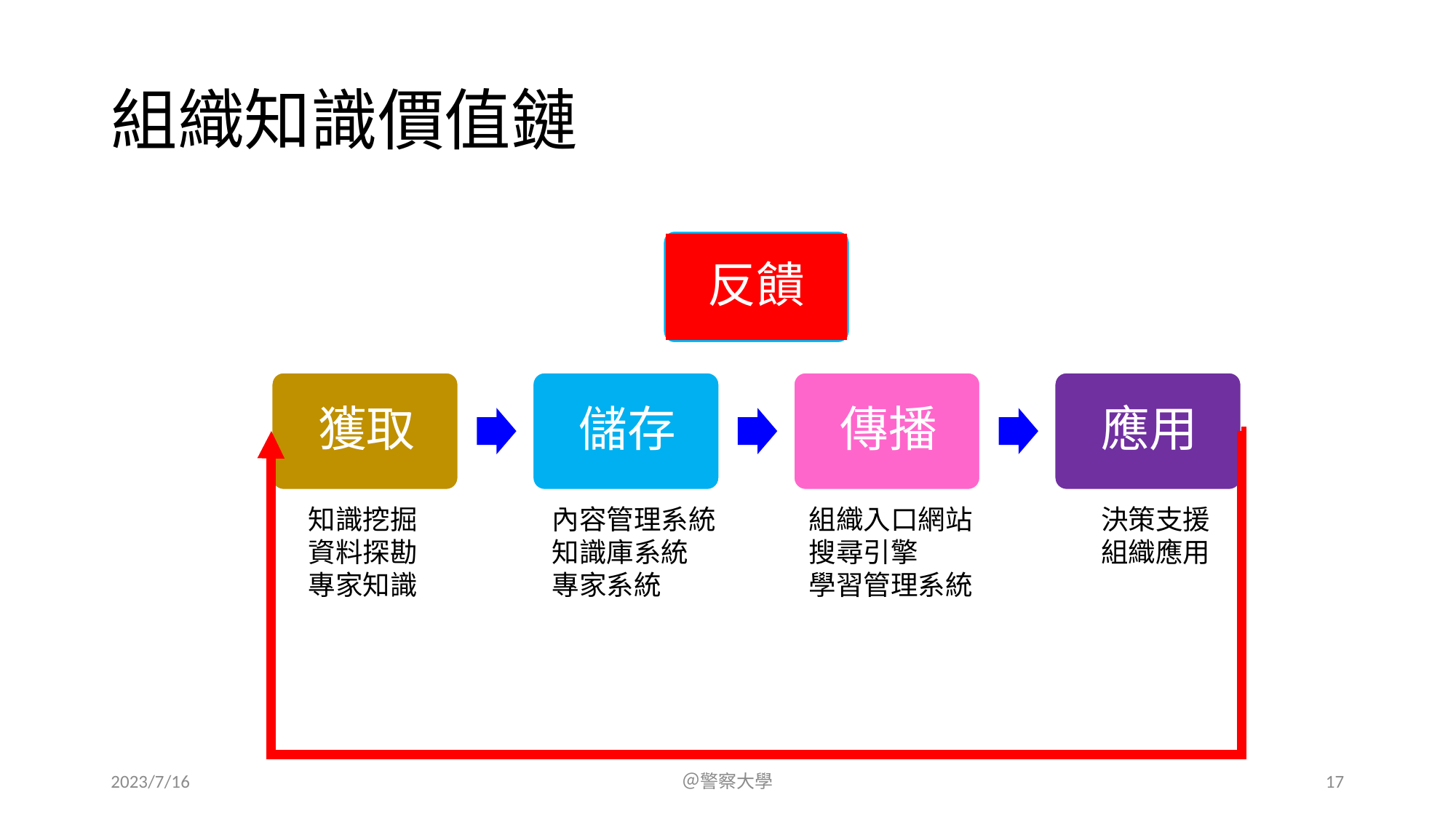

# 組織知識價值鏈
獲取

儲存

傳播

應用

反饋
知識挖掘
資料探勘
專家知識
內容管理系統
知識庫系統
專家系統
組織入口網站
搜尋引擎
學習管理系統
決策支援
組織應用
2023/7/16
＠警察大學
17